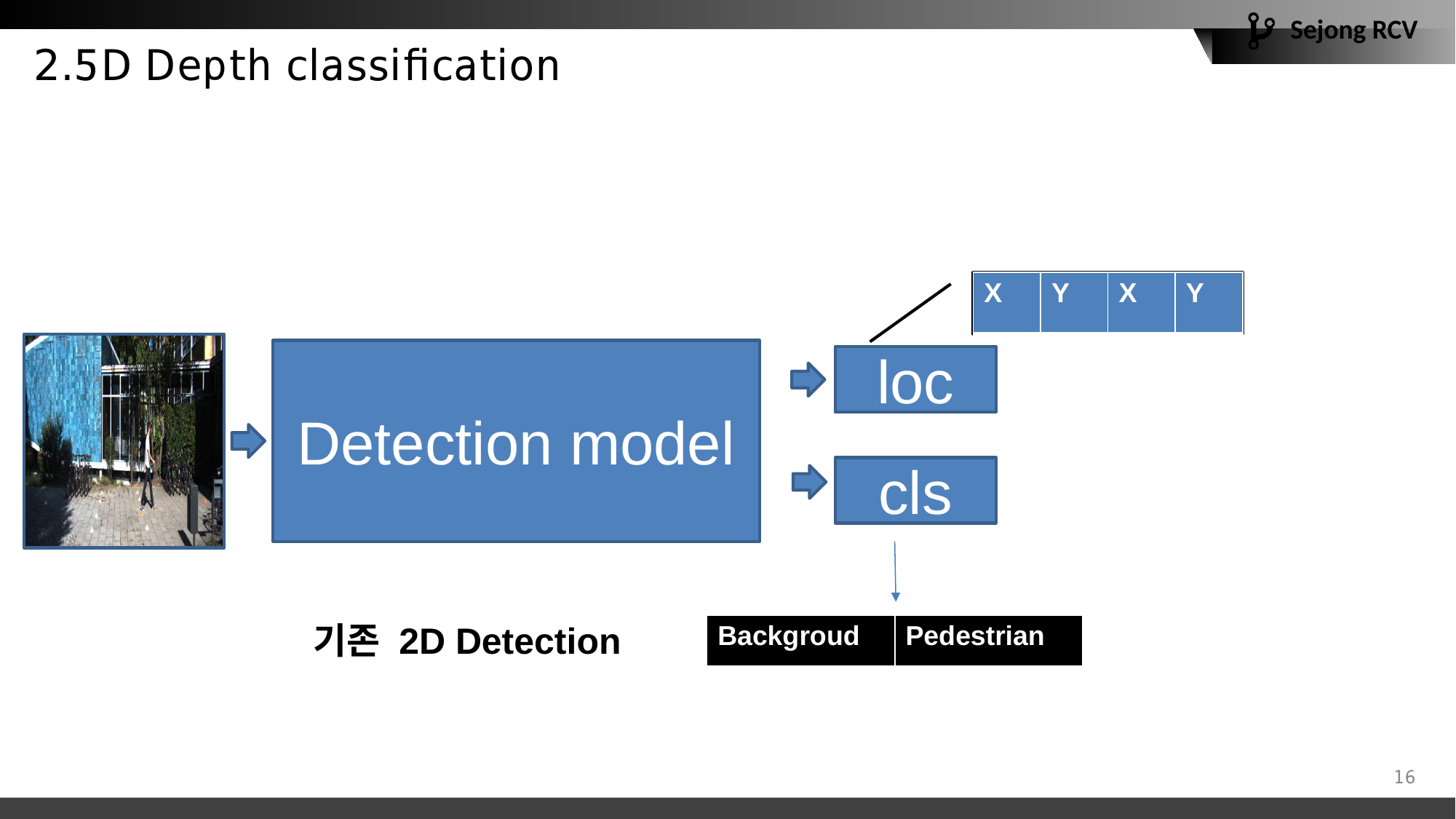

# 2.5D Depth classification
| X | Y | X | Y |
| --- | --- | --- | --- |

Detection model
loc

cls

기존 2D Detection
| Backgroud | Pedestrian |
| --- | --- |
16